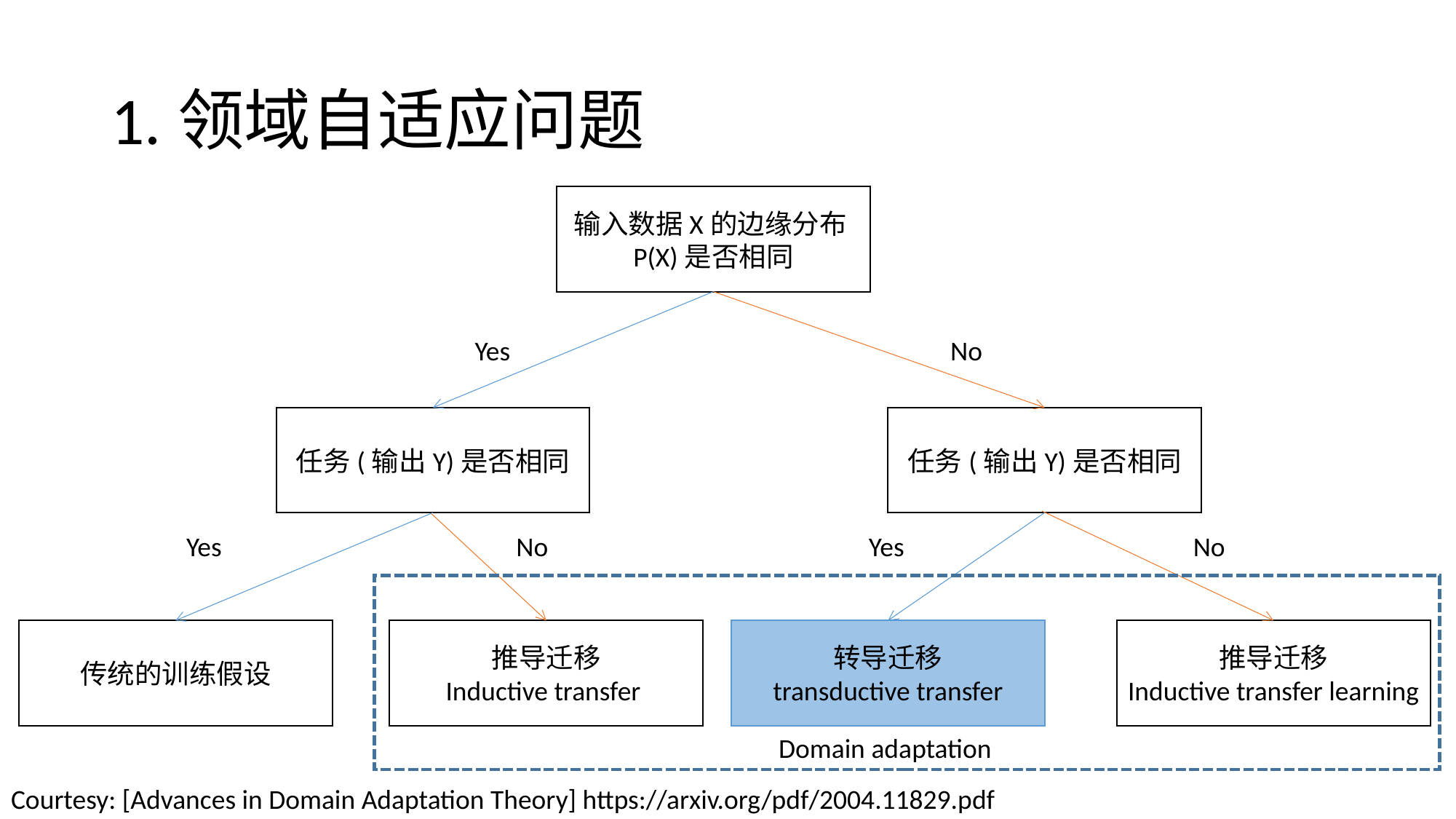

# 1.领域自适应问题
输入数据X的边缘分布P(X)是否相同
Yes
No
任务(输出Y)是否相同
任务(输出Y)是否相同
Yes
No
Yes
No

传统的训练假设
推导迁移
Inductive transfer
转导迁移
transductive transfer
推导迁移
Inductive transfer learning
Domain adaptation
Courtesy: [Advances in Domain Adaptation Theory] https://arxiv.org/pdf/2004.11829.pdf